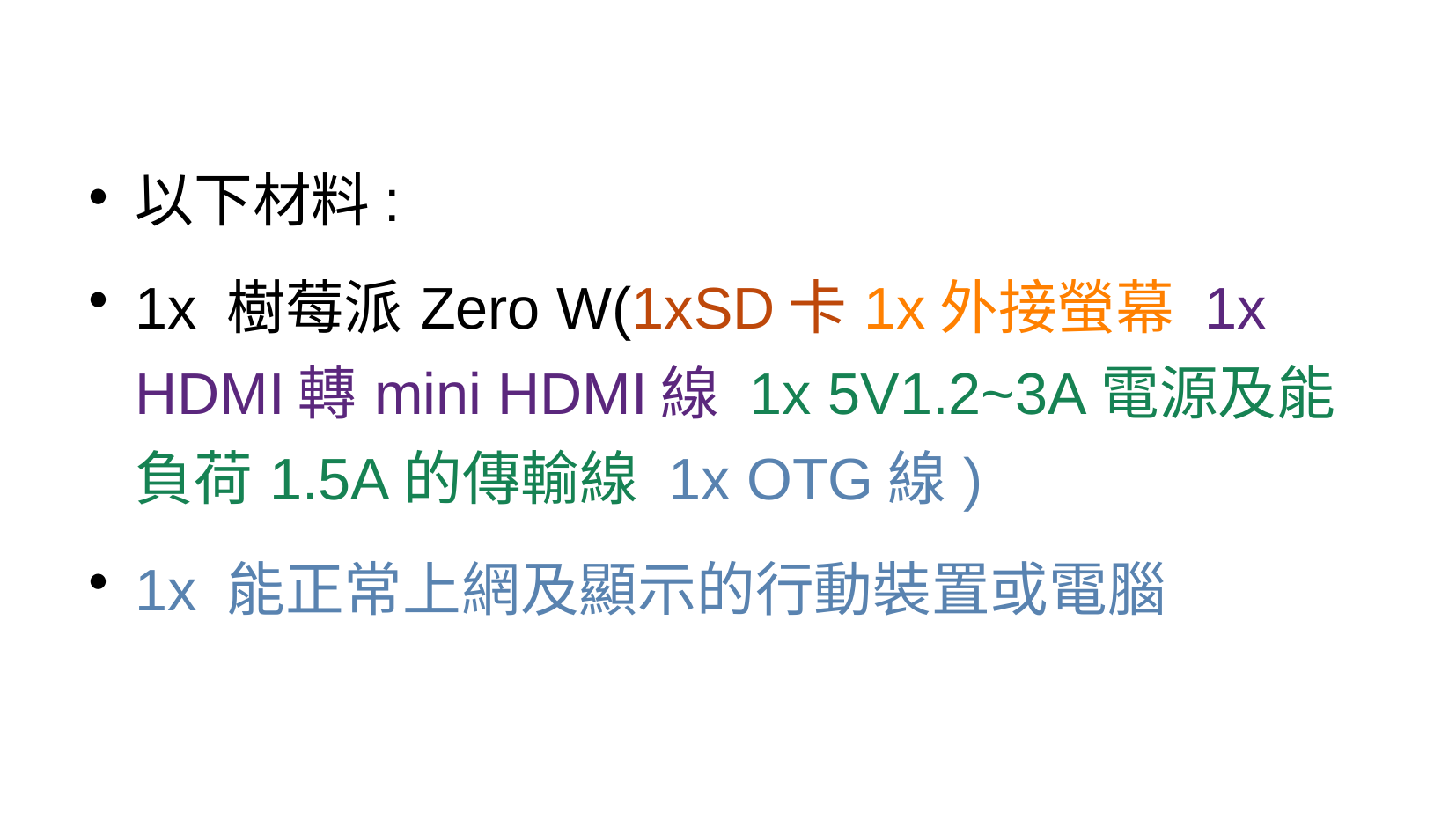

以下材料:
1x 樹莓派Zero W(1xSD卡1x外接螢幕 1x HDMI轉mini HDMI線 1x 5V1.2~3A電源及能負荷1.5A的傳輸線 1x OTG線)
1x 能正常上網及顯示的行動裝置或電腦